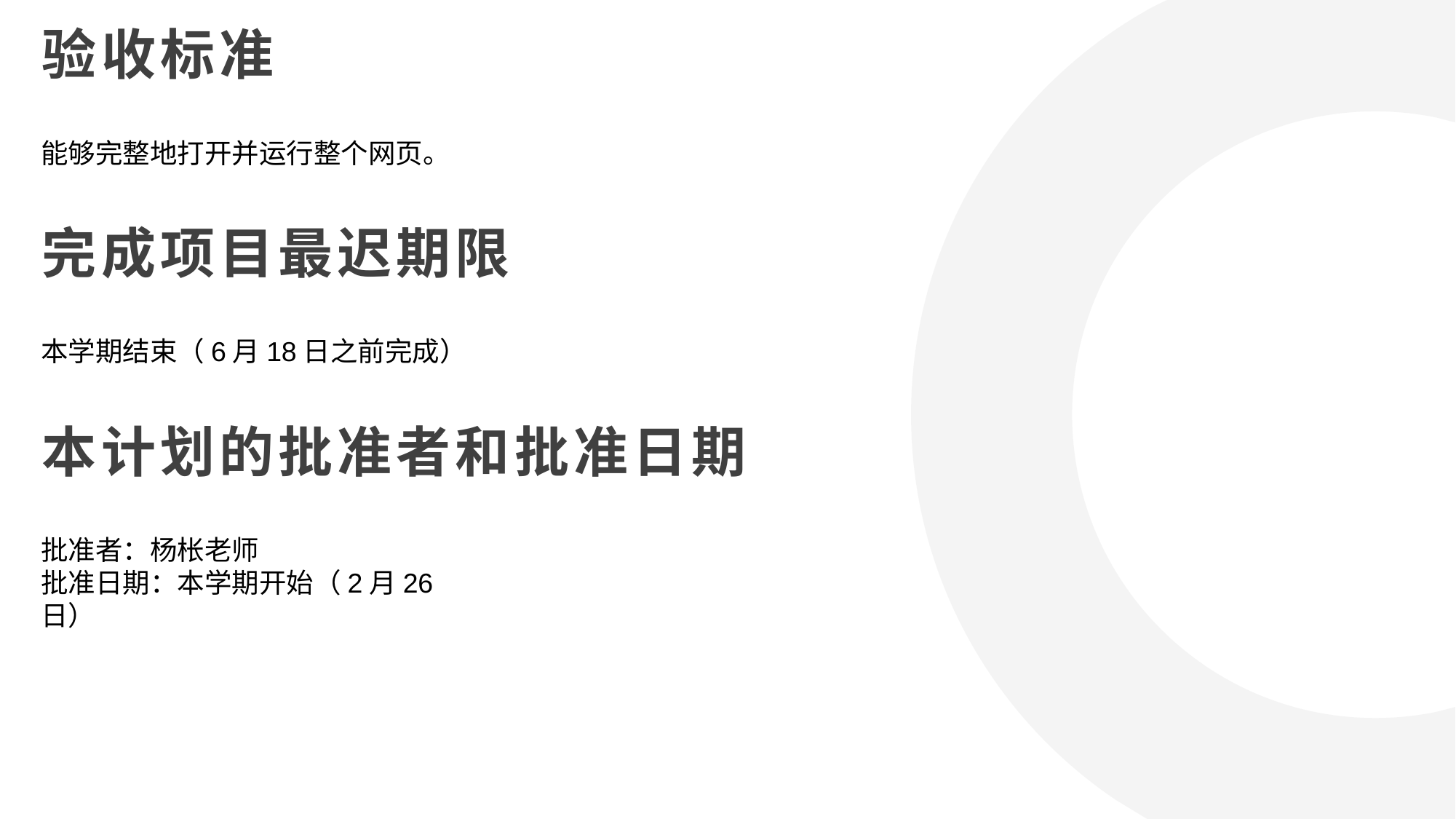

验收标准
能够完整地打开并运行整个网页。
完成项目最迟期限
本学期结束（6月18日之前完成）
本计划的批准者和批准日期
批准者：杨枨老师
批准日期：本学期开始（2月26日）